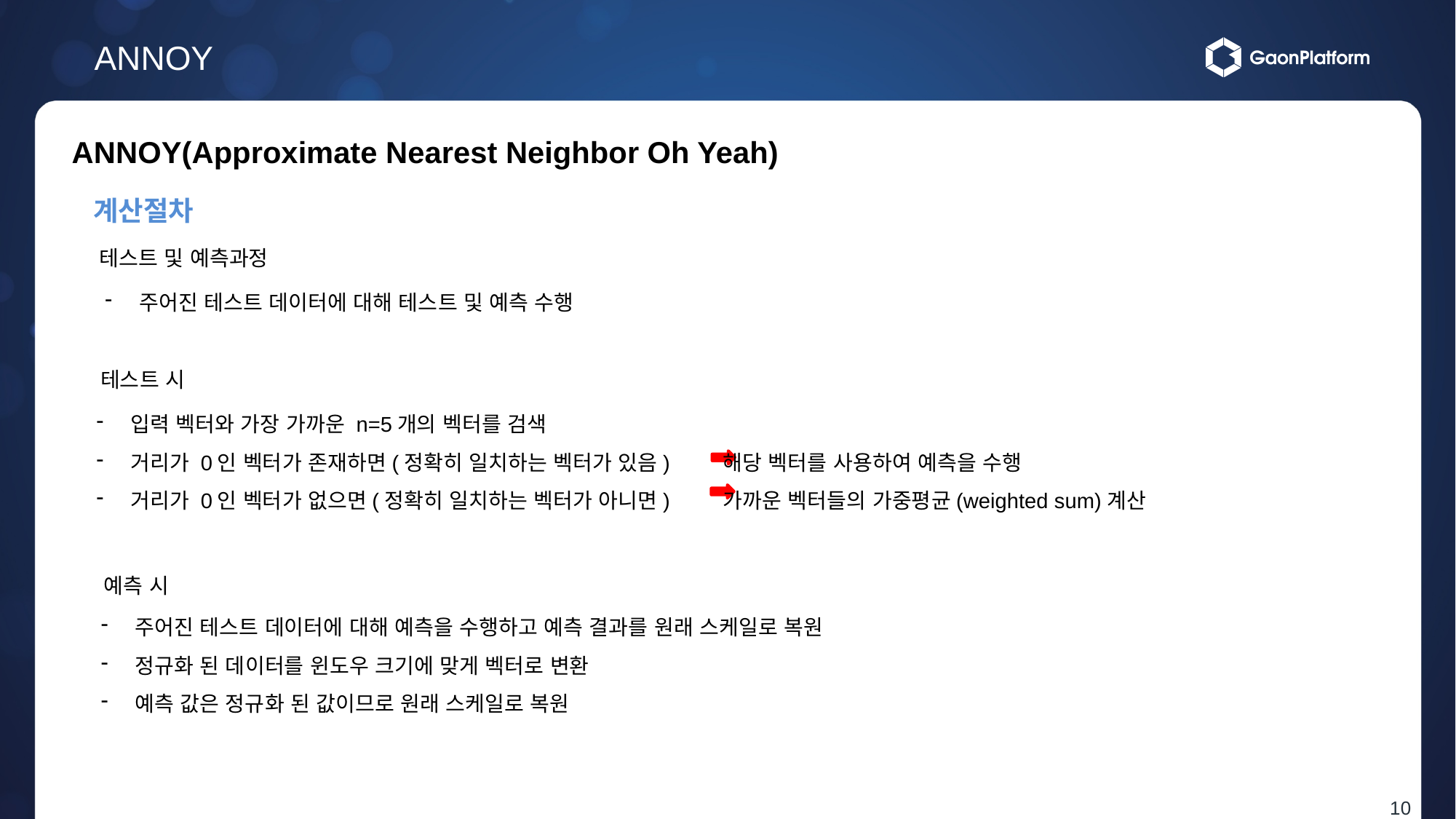

ANNOY
ANNOY(Approximate Nearest Neighbor Oh Yeah)
계산절차

테스트 및 예측과정
주어진 테스트 데이터에 대해 테스트 및 예측 수행
테스트 시
입력 벡터와 가장 가까운 n=5개의 벡터를 검색
거리가 0인 벡터가 존재하면(정확히 일치하는 벡터가 있음)        해당 벡터를 사용하여 예측을 수행
거리가 0인 벡터가 없으면(정확히 일치하는 벡터가 아니면)        가까운 벡터들의 가중평균(weighted sum)계산

예측 시
주어진 테스트 데이터에 대해 예측을 수행하고 예측 결과를 원래 스케일로 복원
정규화 된 데이터를 윈도우 크기에 맞게 벡터로 변환
예측 값은 정규화 된 값이므로 원래 스케일로 복원
10